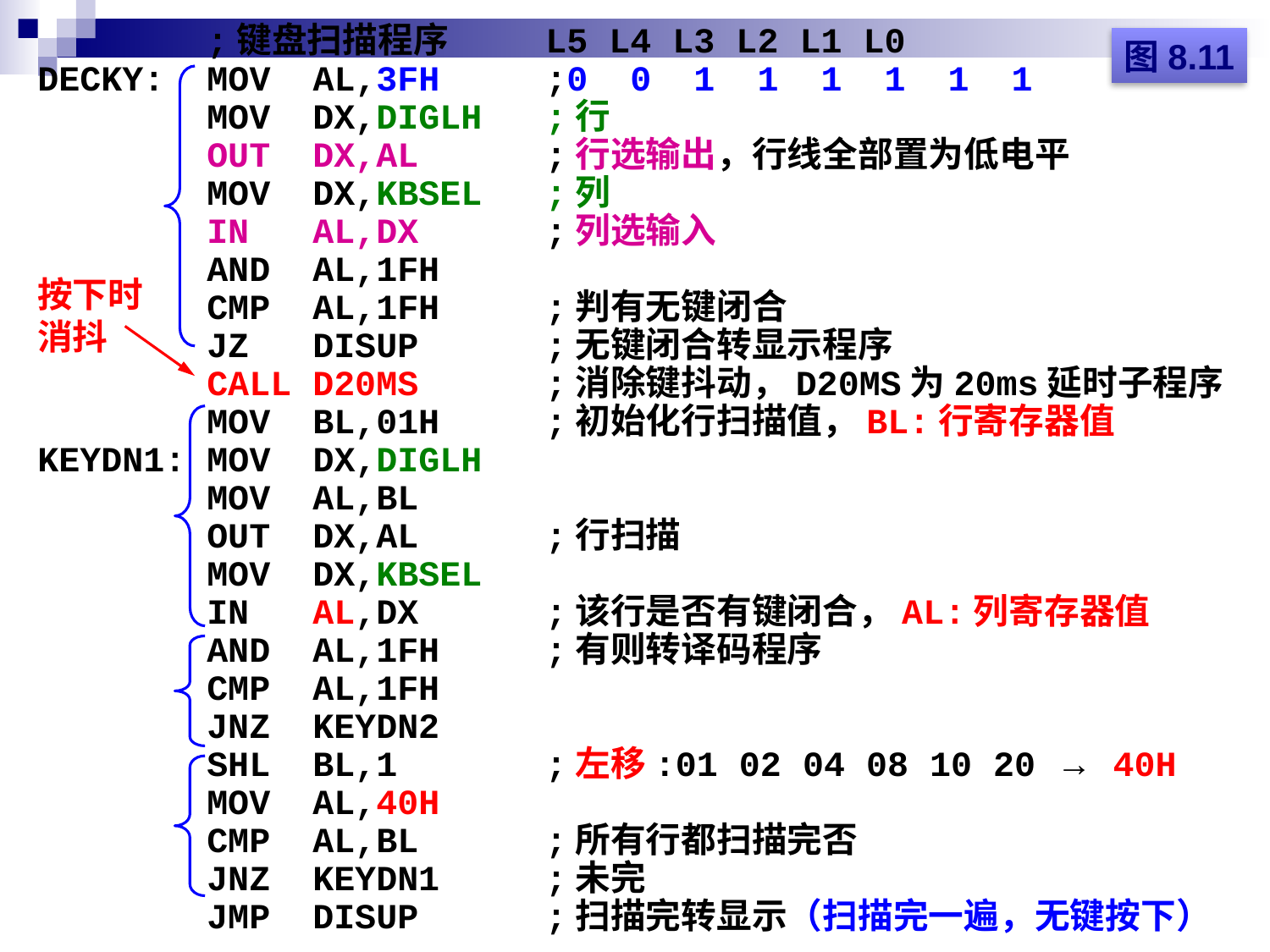

;键盘扫描程序           L5 L4 L3 L2 L1 L0
DECKY:  MOV  AL,3FH	;0  0  1  1  1  1  1  1
        MOV  DX,DIGLH	;行
        OUT  DX,AL	;行选输出，行线全部置为低电平
        MOV  DX,KBSEL	;列
        IN   AL,DX	;列选输入
        AND  AL,1FH
        CMP  AL,1FH	;判有无键闭合
        JZ   DISUP	;无键闭合转显示程序
        CALL D20MS	;消除键抖动，D20MS为20ms延时子程序
        MOV  BL,01H	;初始化行扫描值，BL:行寄存器值
KEYDN1: MOV  DX,DIGLH
        MOV  AL,BL
        OUT  DX,AL	;行扫描
        MOV  DX,KBSEL
        IN   AL,DX	;该行是否有键闭合，AL:列寄存器值
        AND  AL,1FH	;有则转译码程序
        CMP  AL,1FH
        JNZ  KEYDN2
        SHL  BL,1		;左移:01 02 04 08 10 20 → 40H
        MOV  AL,40H
        CMP  AL,BL	;所有行都扫描完否
        JNZ  KEYDN1	;未完
        JMP  DISUP	;扫描完转显示（扫描完一遍，无键按下）
图8.11

按下时消抖